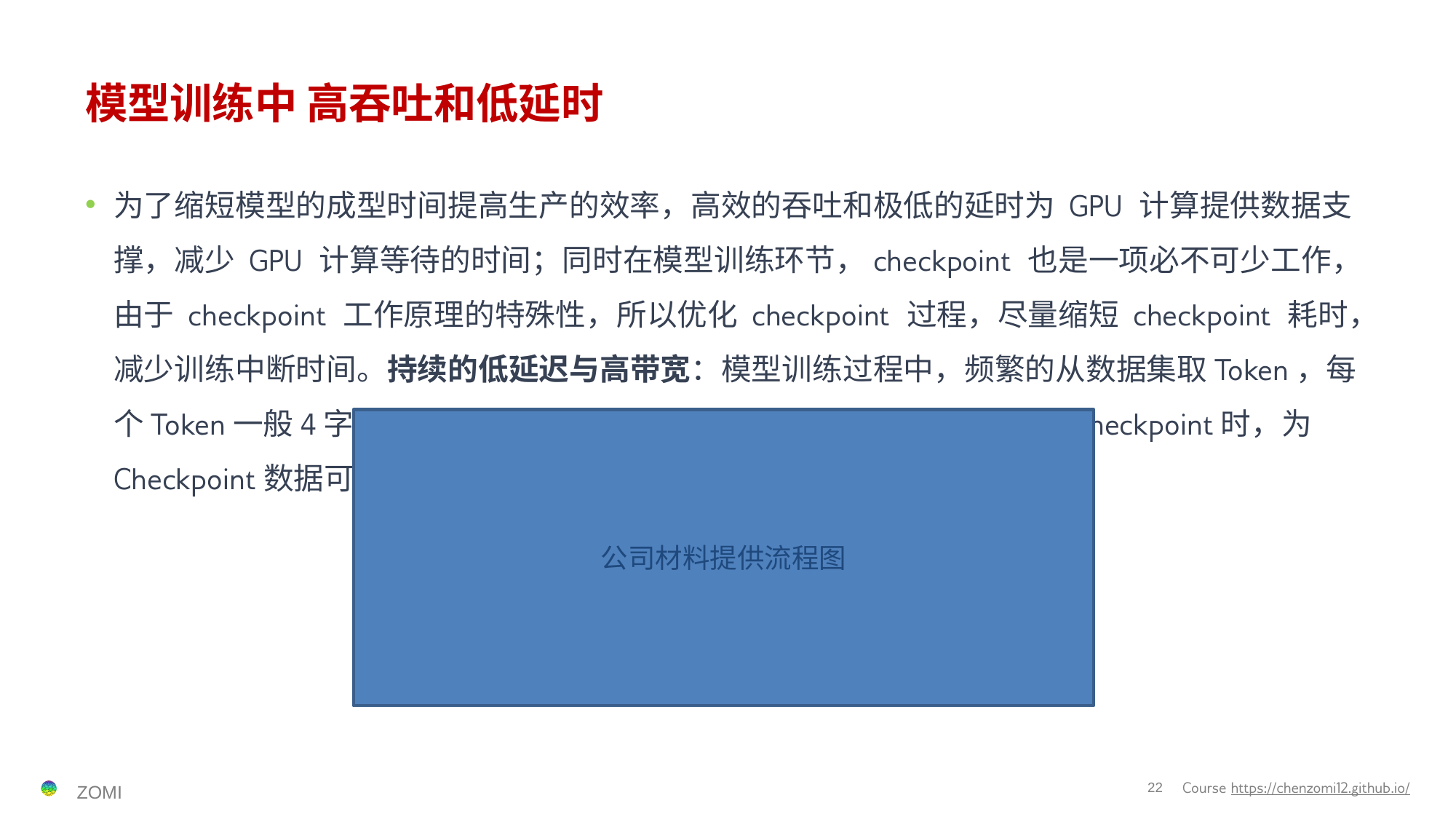

# 模型训练中 高吞吐和低延时
为了缩短模型的成型时间提高生产的效率，高效的吞吐和极低的延时为 GPU 计算提供数据支撑，减少 GPU 计算等待的时间；同时在模型训练环节，checkpoint 也是一项必不可少工作，由于 checkpoint 工作原理的特殊性，所以优化 checkpoint 过程，尽量缩短 checkpoint 耗时，减少训练中断时间。持续的低延迟与高带宽：模型训练过程中，频繁的从数据集取Token，每个Token一般4字节，实时高并发小IO性能需要极低的延迟；存储模型Checkpoint时，为Checkpoint数据可快速写入，需要高带宽。

公司材料提供流程图